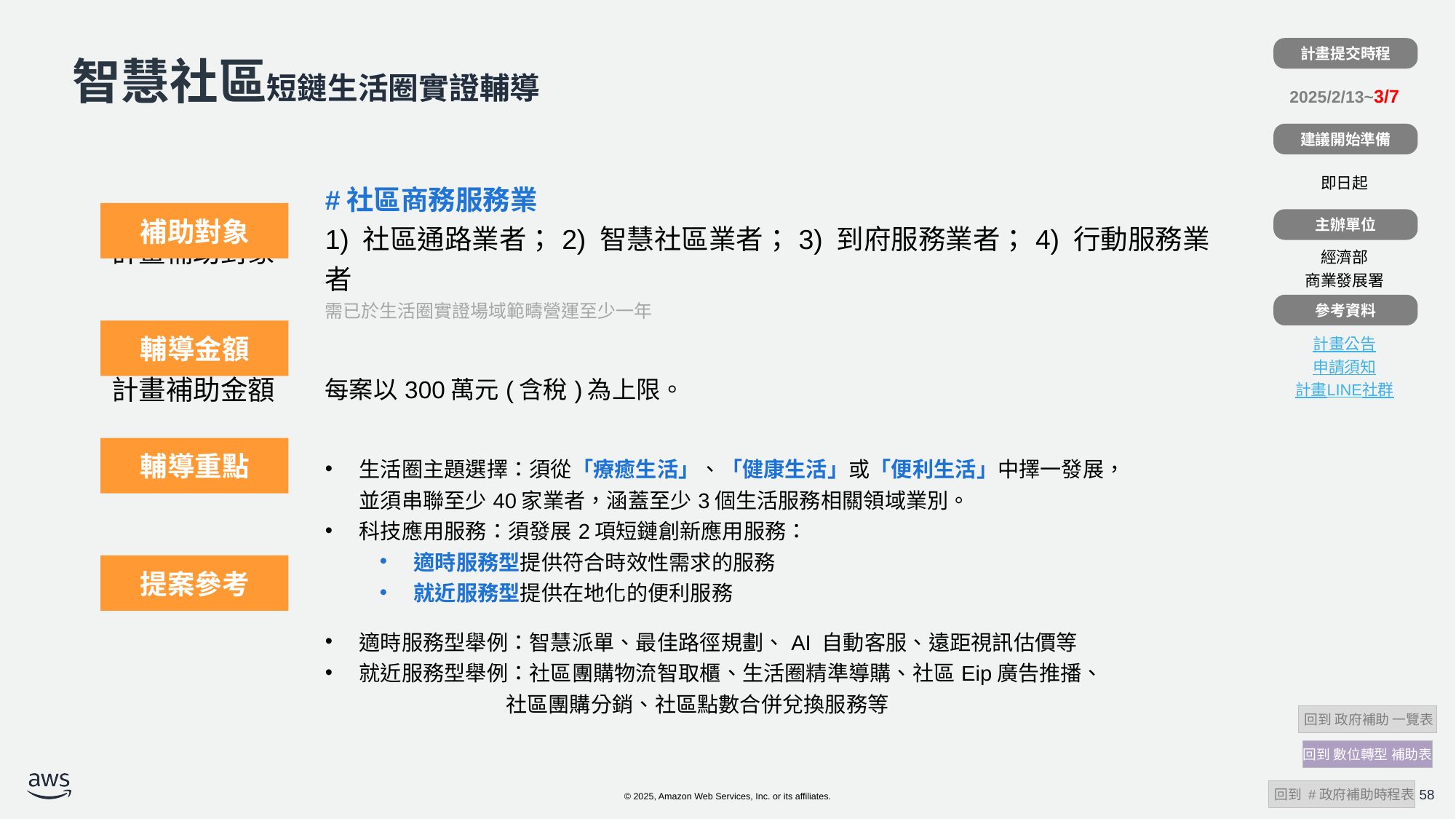

計畫提交時程
|  |
| --- |
| 2025/2/13~3/7 |
|  |
| 即日起 |
|  |
| 經濟部 商業發展署 |
|  |
| 計畫公告 申請須知 計畫LINE社群 |
# 智慧社區短鏈生活圈實證輔導
建議開始準備
| 計畫補助對象 | #社區商務服務業 1) 社區通路業者；2) 智慧社區業者；3) 到府服務業者；4) 行動服務業者 需已於生活圈實證場域範疇營運至少一年 |
| --- | --- |
| 計畫補助金額 | 每案以300萬元(含稅)為上限。 |
|  | 生活圈主題選擇：須從「療癒生活」、「健康生活」或「便利生活」中擇一發展， 並須串聯至少40家業者，涵蓋至少3個生活服務相關領域業別。 科技應用服務：須發展2項短鏈創新應用服務： 適時服務型提供符合時效性需求的服務 就近服務型提供在地化的便利服務 |
|  | 適時服務型舉例：智慧派單、最佳路徑規劃、AI 自動客服、遠距視訊估價等 就近服務型舉例：社區團購物流智取櫃、生活圈精準導購、社區Eip廣告推播、 社區團購分銷、社區點數合併兌換服務等 |
補助對象
主辦單位
參考資料
輔導金額
輔導重點
提案參考
 回到 政府補助 一覽表
回到 數位轉型 補助表
 回到 #政府補助時程表
58